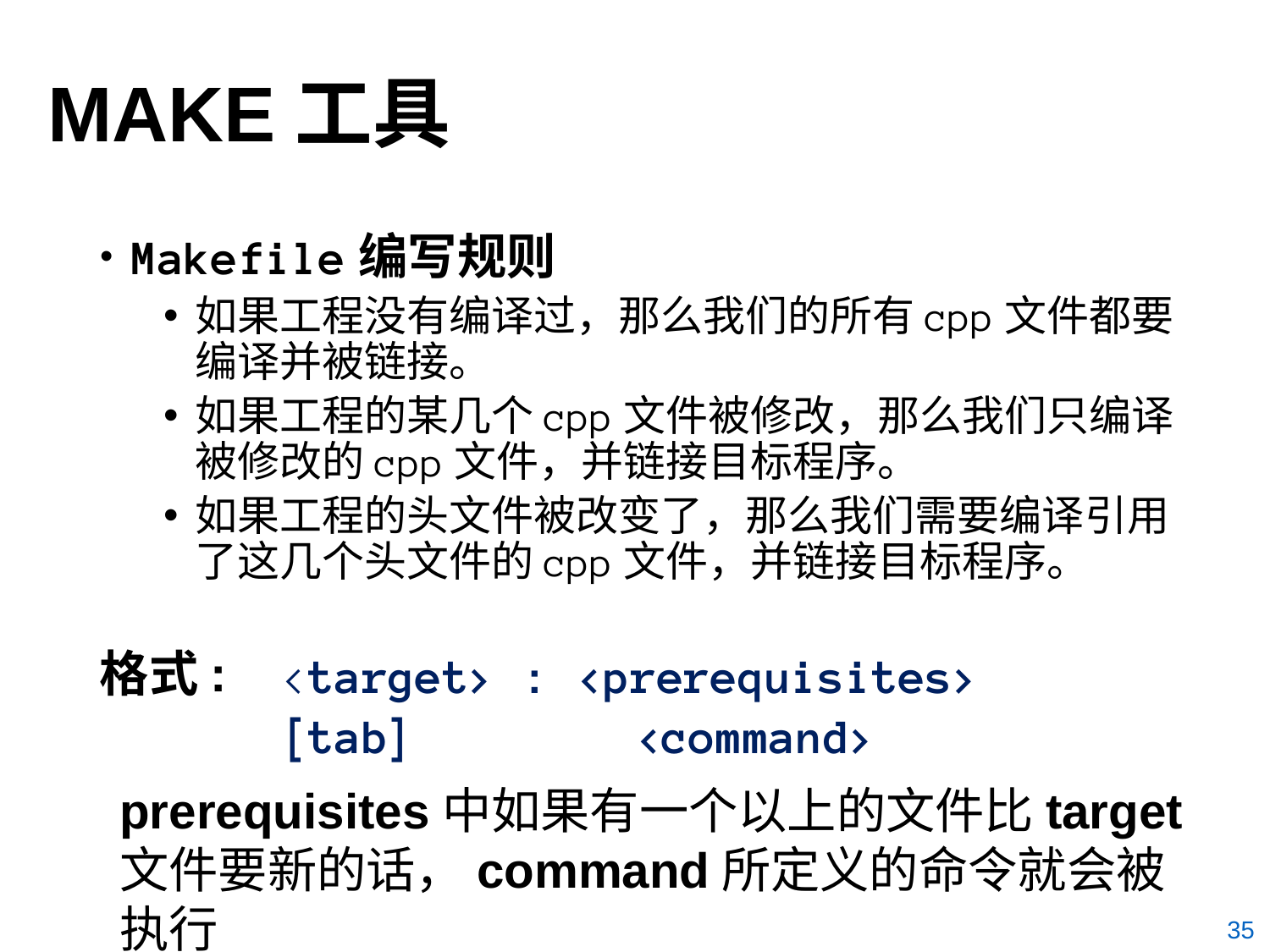

# MAKE工具
Makefile编写规则
如果工程没有编译过，那么我们的所有cpp文件都要编译并被链接。
如果工程的某几个cpp文件被修改，那么我们只编译被修改的cpp文件，并链接目标程序。
如果工程的头文件被改变了，那么我们需要编译引用了这几个头文件的cpp文件，并链接目标程序。
格式:
 <target> : <prerequisites>
 [tab]		<command>
prerequisites中如果有一个以上的文件比target文件要新的话，command所定义的命令就会被执行
35